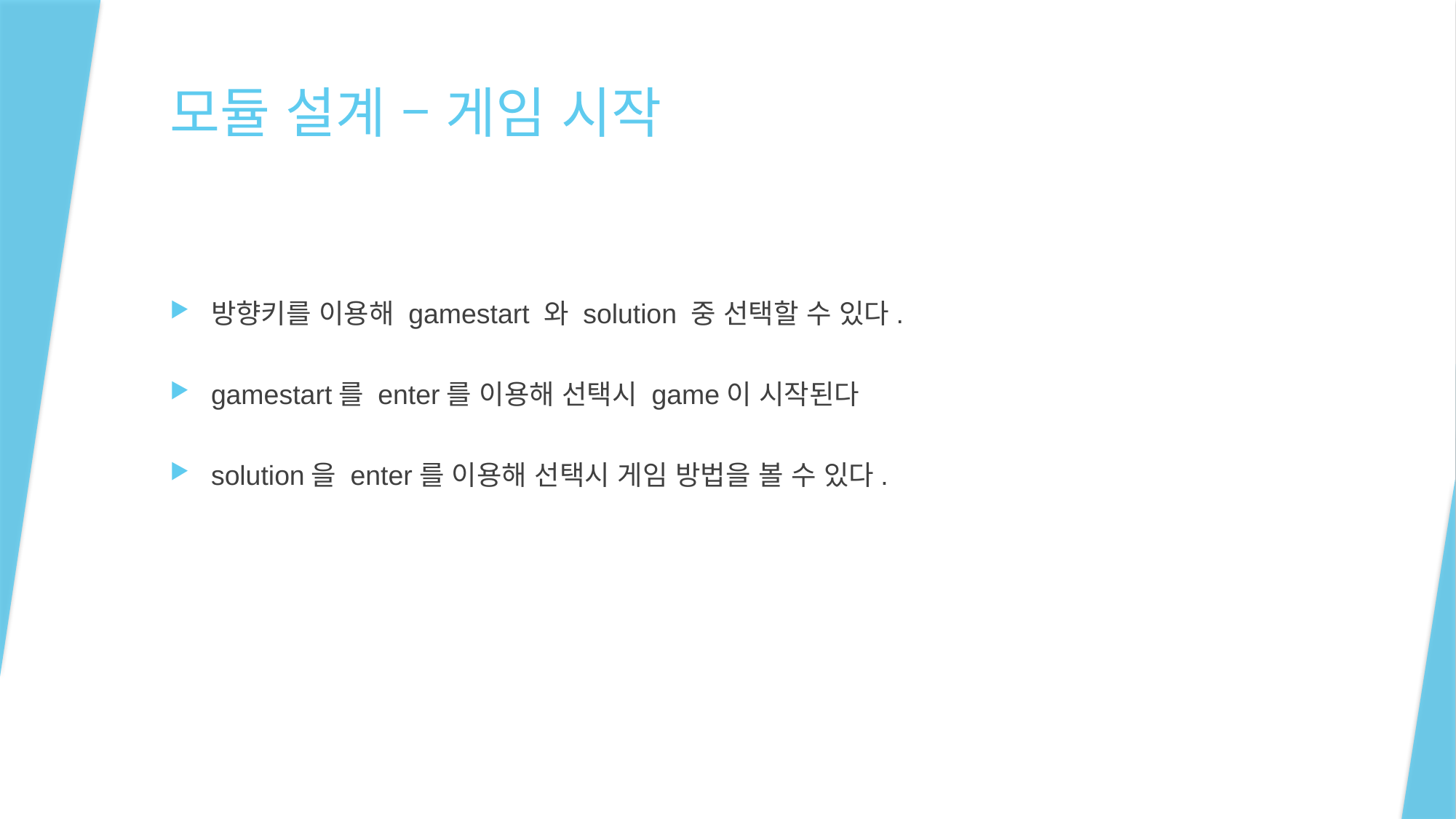

# 모듈 설계 – 게임 시작
방향키를 이용해 gamestart 와 solution 중 선택할 수 있다.
gamestart를 enter를 이용해 선택시 game이 시작된다
solution을 enter를 이용해 선택시 게임 방법을 볼 수 있다.